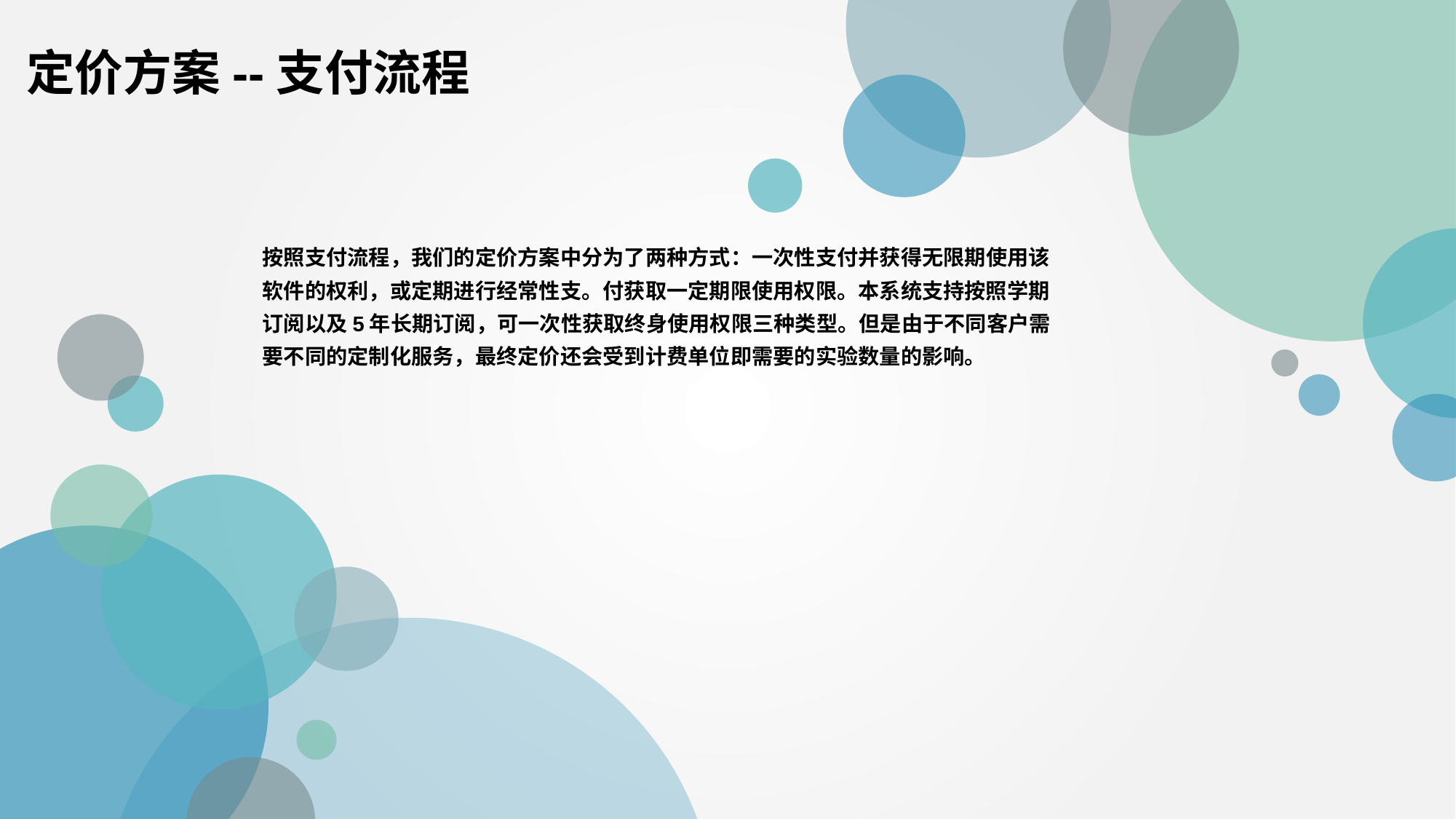

定价方案--支付流程
按照支付流程，我们的定价方案中分为了两种方式：一次性支付并获得无限期使用该软件的权利，或定期进行经常性支。付获取一定期限使用权限。本系统支持按照学期订阅以及5年长期订阅，可一次性获取终身使用权限三种类型。但是由于不同客户需要不同的定制化服务，最终定价还会受到计费单位即需要的实验数量的影响。